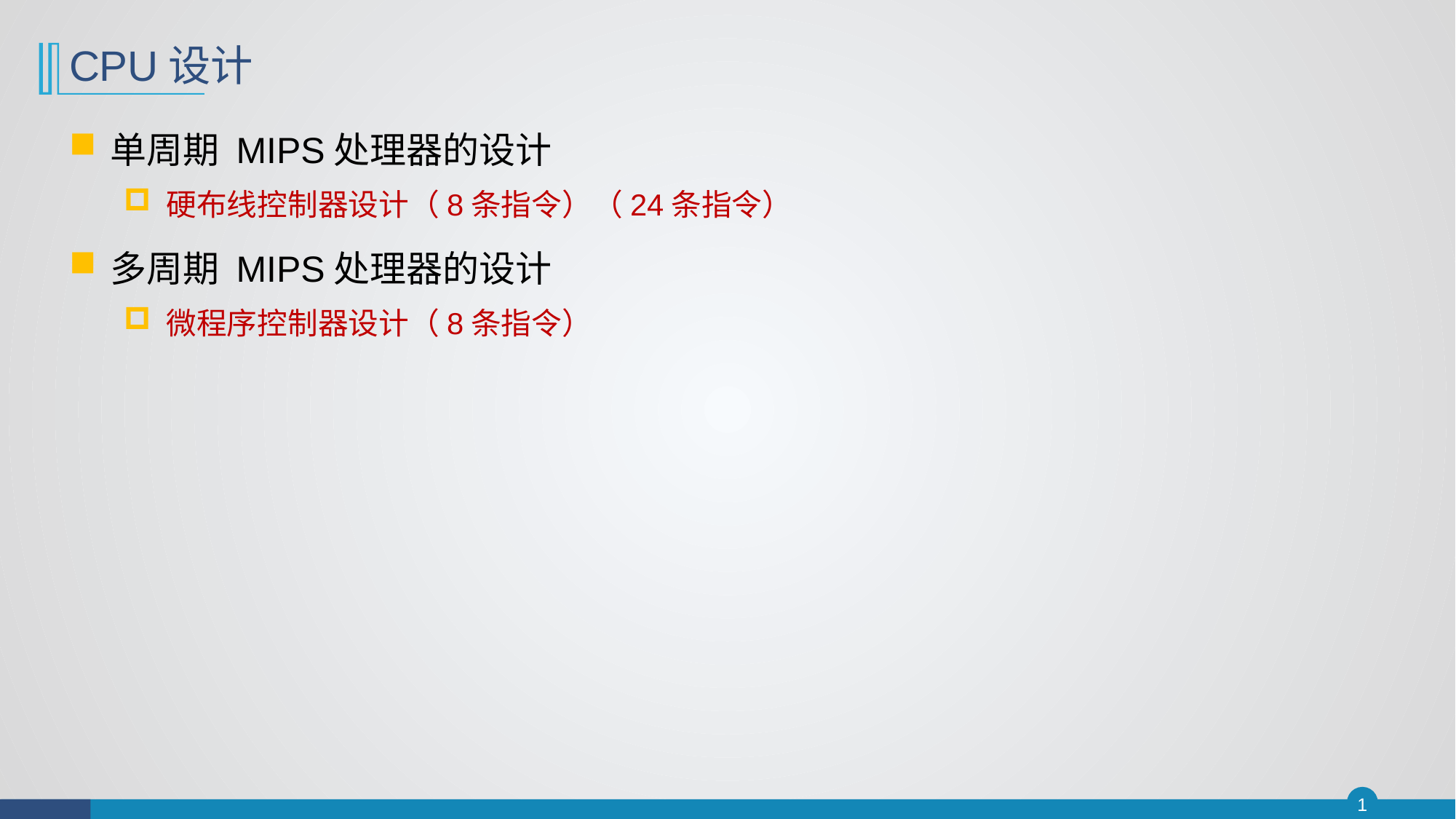

# CPU设计
单周期 MIPS处理器的设计
硬布线控制器设计（8条指令）（24条指令）
多周期 MIPS处理器的设计
微程序控制器设计（8条指令）